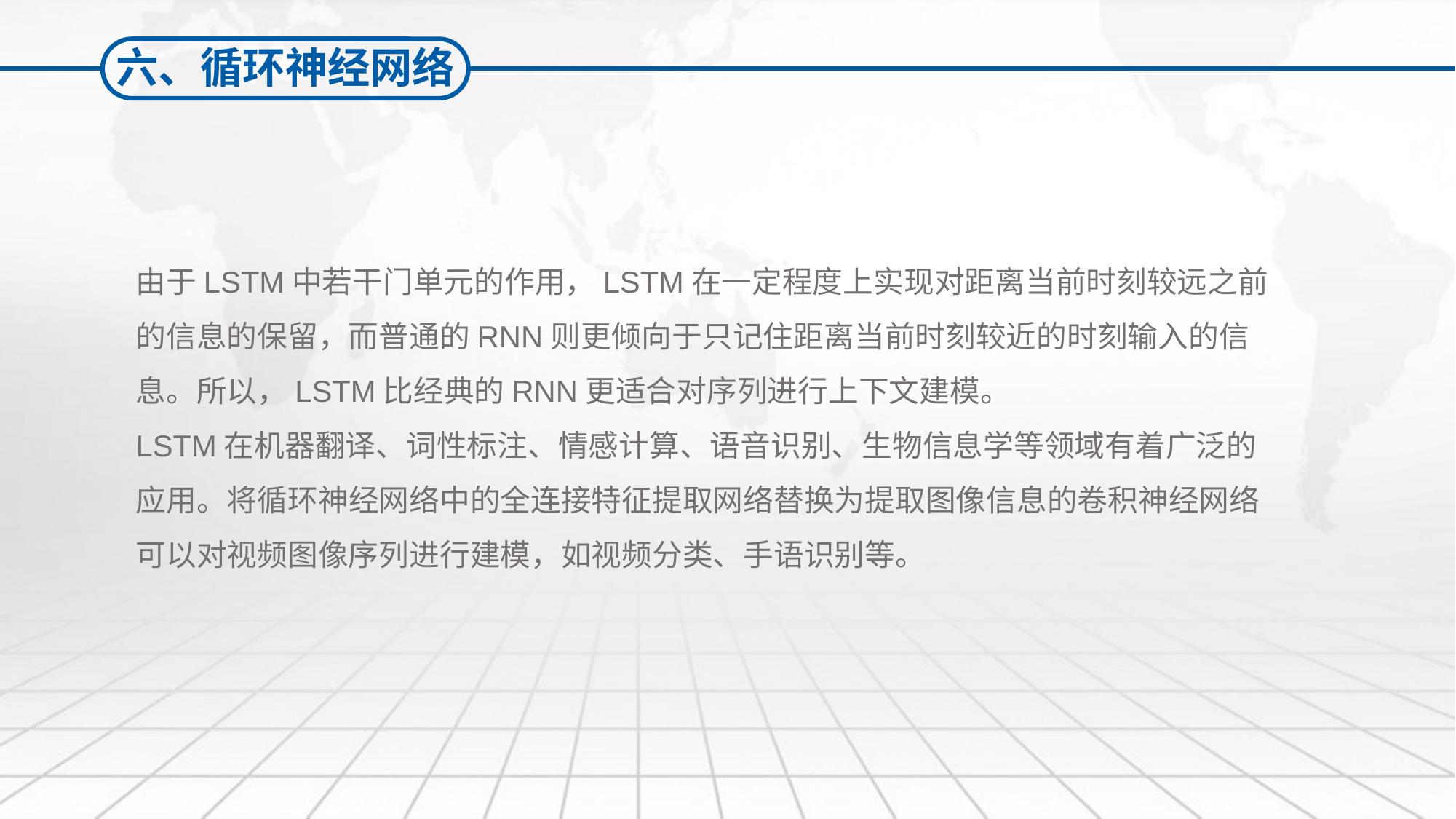

六、循环神经网络

由于LSTM中若干门单元的作用，LSTM在一定程度上实现对距离当前时刻较远之前的信息的保留，而普通的RNN则更倾向于只记住距离当前时刻较近的时刻输入的信息。所以，LSTM比经典的RNN更适合对序列进行上下文建模。
LSTM在机器翻译、词性标注、情感计算、语音识别、生物信息学等领域有着广泛的应用。将循环神经网络中的全连接特征提取网络替换为提取图像信息的卷积神经网络可以对视频图像序列进行建模，如视频分类、手语识别等。